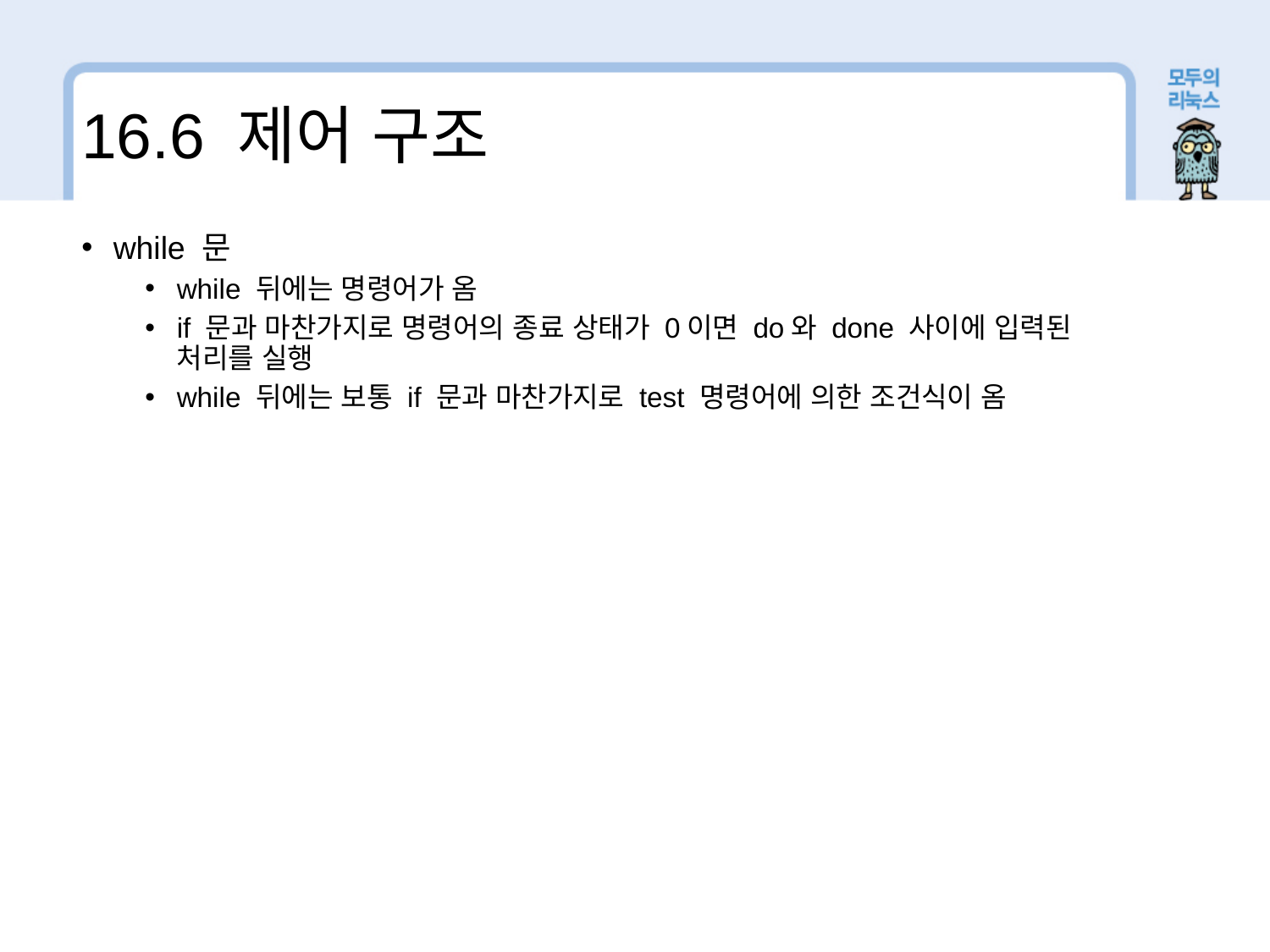

16.6 제어 구조
while 문
while 뒤에는 명령어가 옴
if 문과 마찬가지로 명령어의 종료 상태가 0이면 do와 done 사이에 입력된 처리를 실행
while 뒤에는 보통 if 문과 마찬가지로 test 명령어에 의한 조건식이 옴